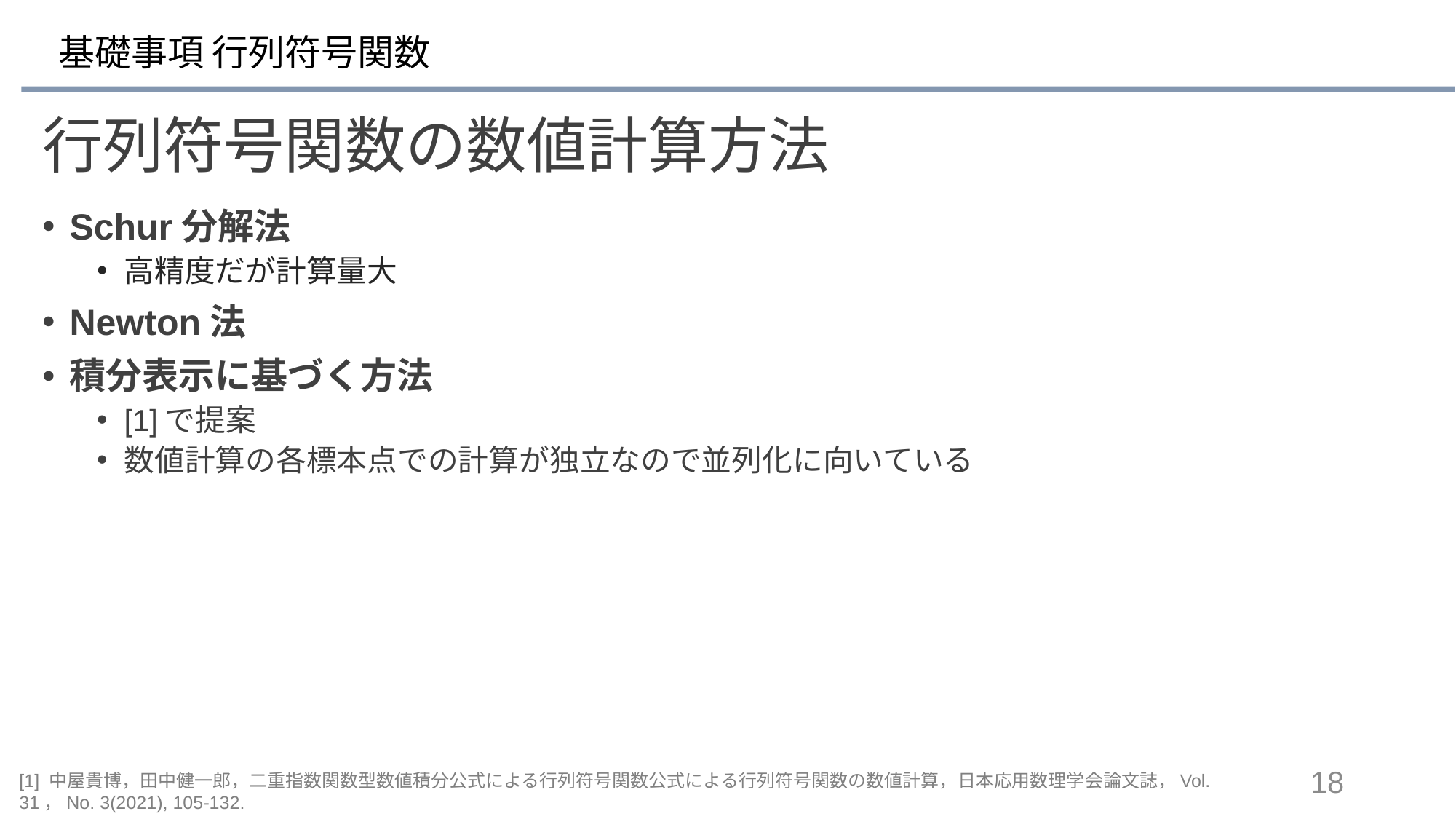

# 基礎事項 行列符号関数
行列符号関数の数値計算方法
Schur分解法
高精度だが計算量大
Newton法
積分表示に基づく方法
[1]で提案
数値計算の各標本点での計算が独立なので並列化に向いている

18
[1] 中屋貴博，田中健一郎，二重指数関数型数値積分公式による行列符号関数公式による行列符号関数の数値計算，日本応用数理学会論文誌，Vol. 31，No. 3(2021), 105-132.